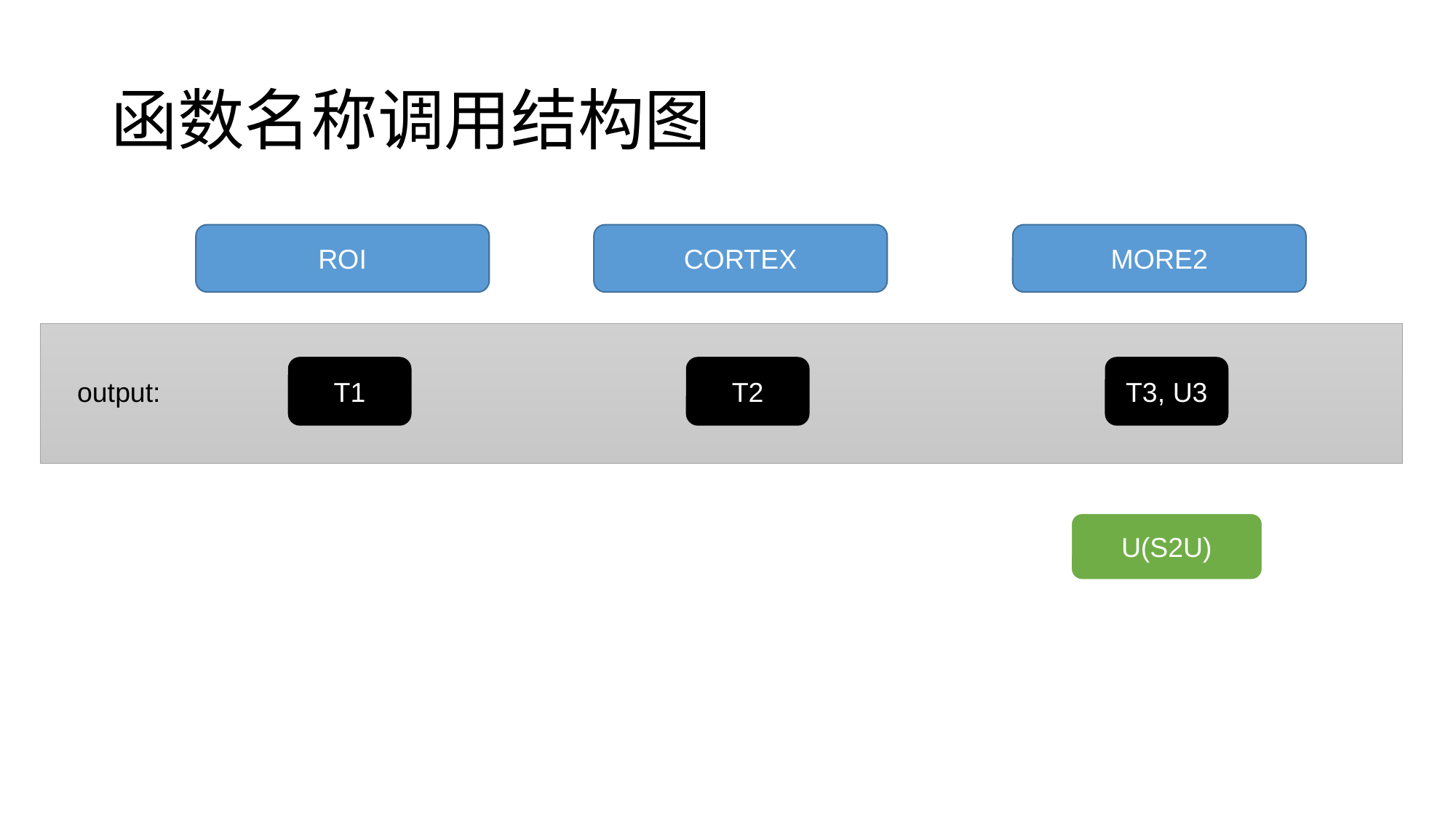

# 函数名称调用结构图
ROI
CORTEX
MORE2

T1
T2
T3, U3
output:
U(S2U)